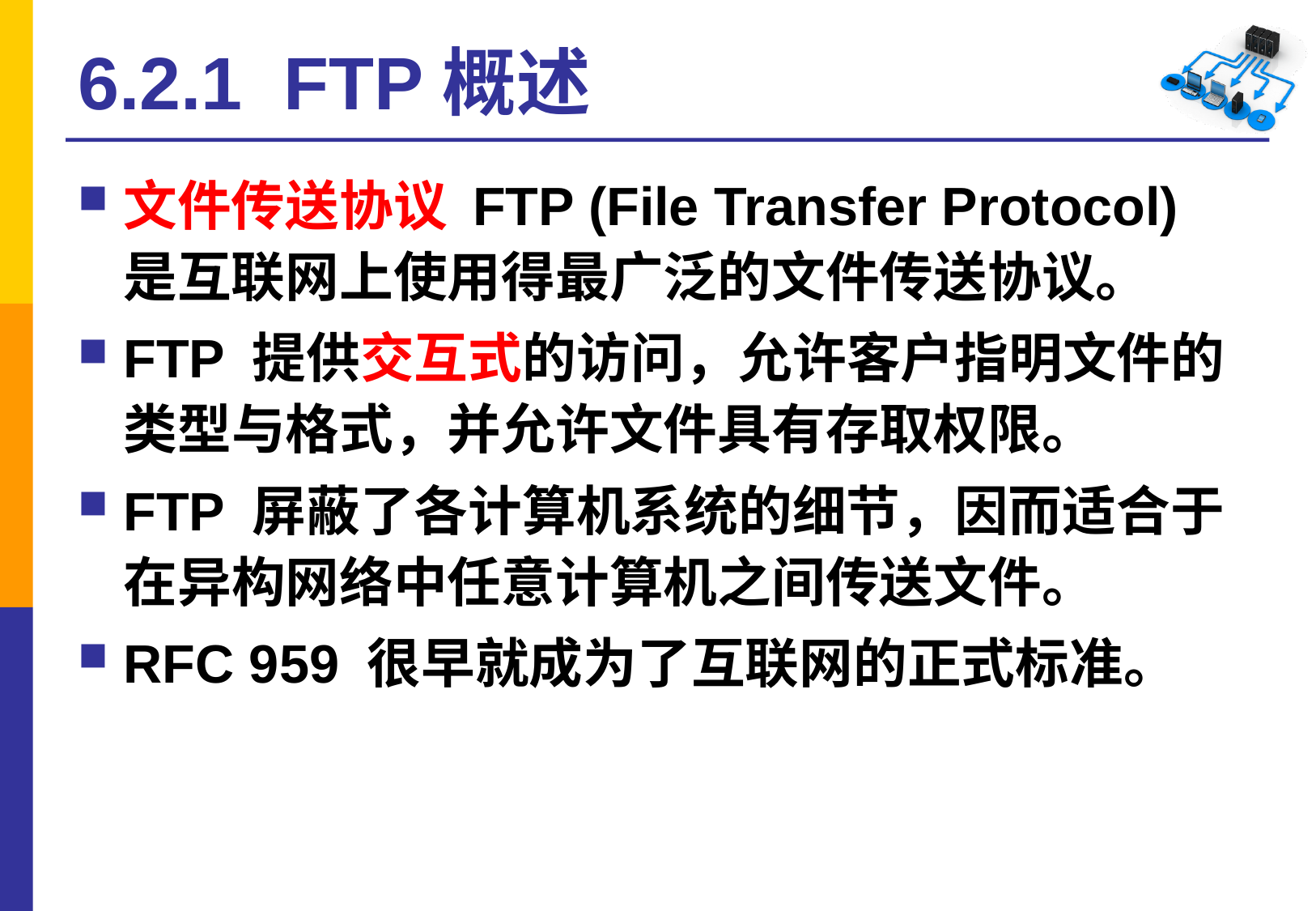

# 6.2.1  FTP概述
文件传送协议 FTP (File Transfer Protocol) 是互联网上使用得最广泛的文件传送协议。
FTP 提供交互式的访问，允许客户指明文件的类型与格式，并允许文件具有存取权限。
FTP 屏蔽了各计算机系统的细节，因而适合于在异构网络中任意计算机之间传送文件。
RFC 959 很早就成为了互联网的正式标准。